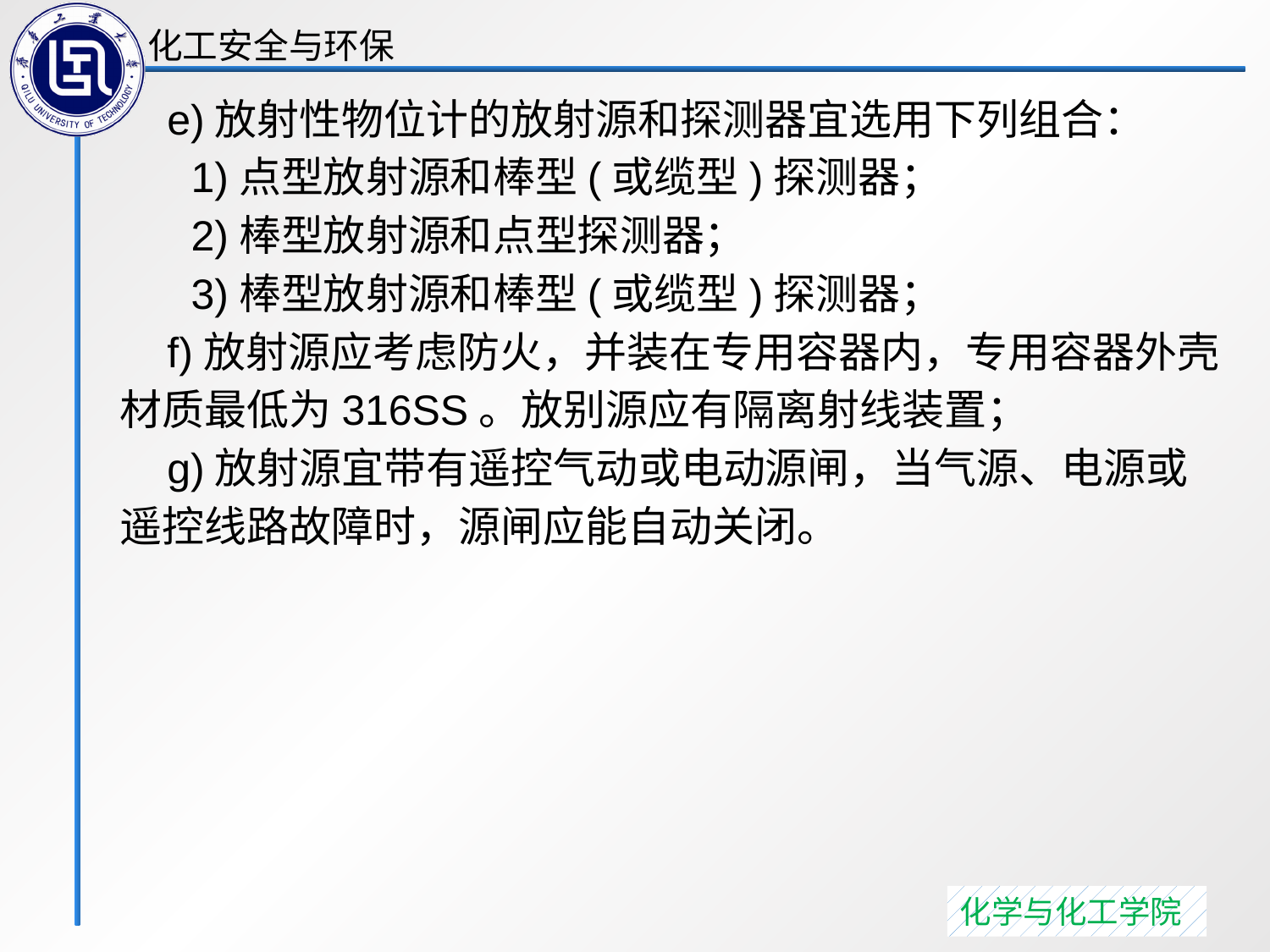

e)放射性物位计的放射源和探测器宜选用下列组合：
      1)点型放射源和棒型(或缆型)探测器；
      2)棒型放射源和点型探测器；
      3)棒型放射源和棒型(或缆型)探测器；
    f)放射源应考虑防火，并装在专用容器内，专用容器外壳材质最低为316SS。放别源应有隔离射线装置；
    g)放射源宜带有遥控气动或电动源闸，当气源、电源或遥控线路故障时，源闸应能自动关闭。